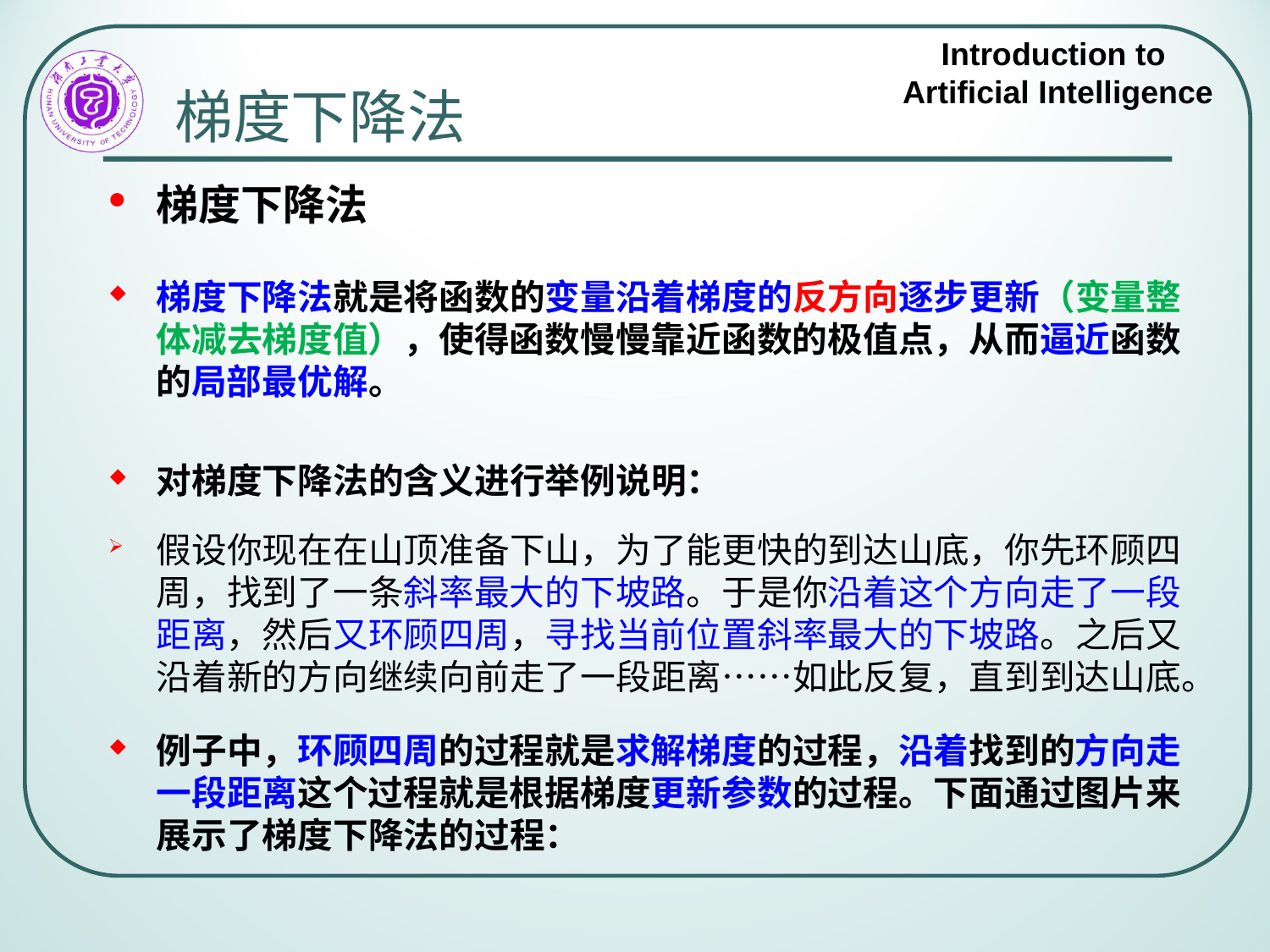

# 梯度下降法
梯度下降法

梯度下降法就是将函数的变量沿着梯度的反方向逐步更新（变量整体减去梯度值），使得函数慢慢靠近函数的极值点，从而逼近函数的局部最优解。

对梯度下降法的含义进行举例说明：

假设你现在在山顶准备下山，为了能更快的到达山底，你先环顾四周，找到了一条斜率最大的下坡路。于是你沿着这个方向走了一段距离，然后又环顾四周，寻找当前位置斜率最大的下坡路。之后又沿着新的方向继续向前走了一段距离……如此反复，直到到达山底。

例子中，环顾四周的过程就是求解梯度的过程，沿着找到的方向走一段距离这个过程就是根据梯度更新参数的过程。下面通过图片来展示了梯度下降法的过程：